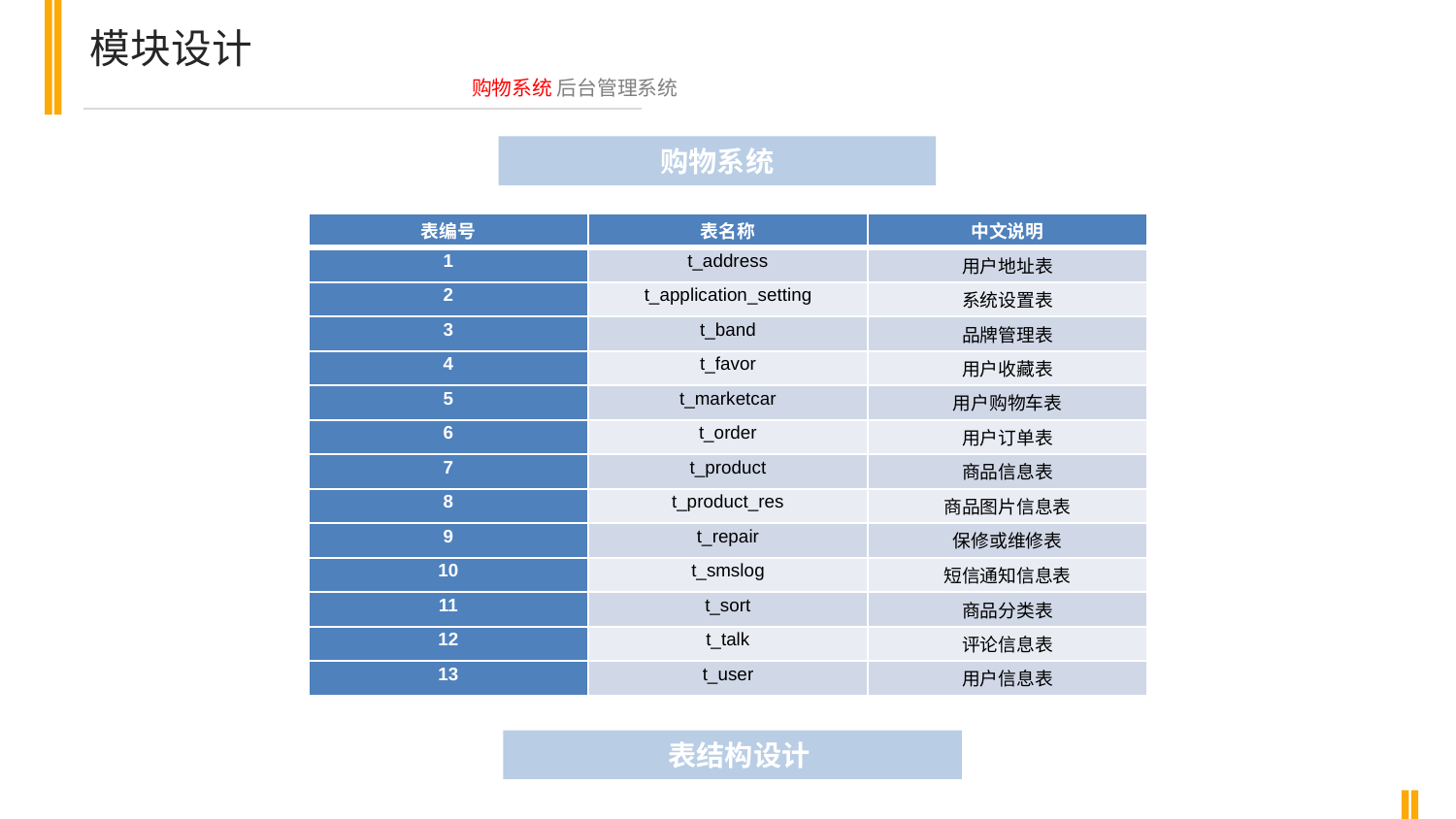

模块设计
购物系统 后台管理系统
购物系统
| 表编号 | 表名称 | 中文说明 |
| --- | --- | --- |
| 1 | t\_address | 用户地址表 |
| 2 | t\_application\_setting | 系统设置表 |
| 3 | t\_band | 品牌管理表 |
| 4 | t\_favor | 用户收藏表 |
| 5 | t\_marketcar | 用户购物车表 |
| 6 | t\_order | 用户订单表 |
| 7 | t\_product | 商品信息表 |
| 8 | t\_product\_res | 商品图片信息表 |
| 9 | t\_repair | 保修或维修表 |
| 10 | t\_smslog | 短信通知信息表 |
| 11 | t\_sort | 商品分类表 |
| 12 | t\_talk | 评论信息表 |
| 13 | t\_user | 用户信息表 |
 表结构设计